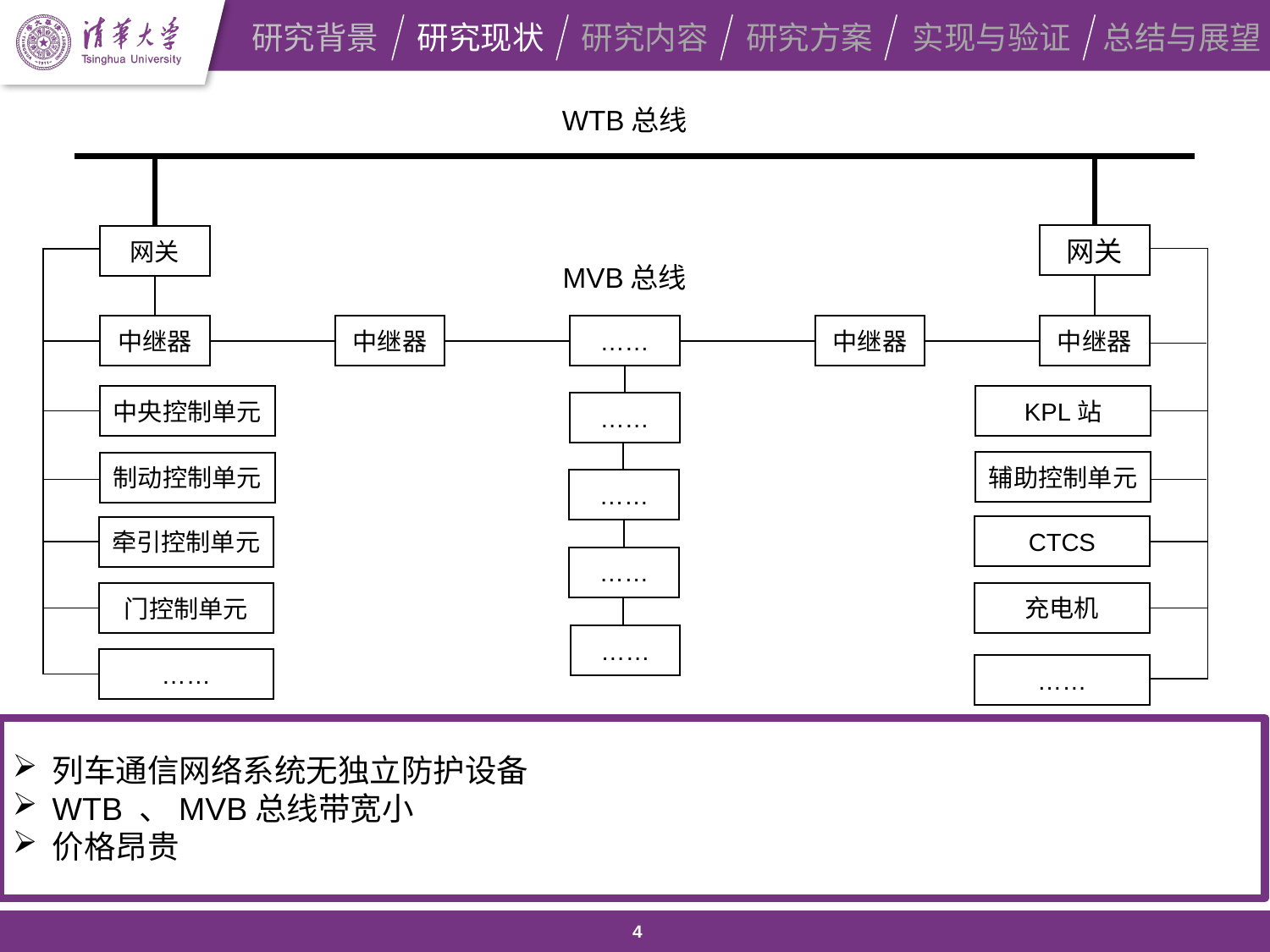

研究背景
研究现状
研究内容
研究方案
实现与验证
总结与展望
WTB总线
网关
网关
MVB总线
中继器
中继器
……
中继器
中继器
KPL站
中央控制单元
……
辅助控制单元
制动控制单元
……
CTCS
牵引控制单元
……
充电机
门控制单元
……
……
……
列车通信网络系统无独立防护设备
WTB 、MVB总线带宽小
价格昂贵